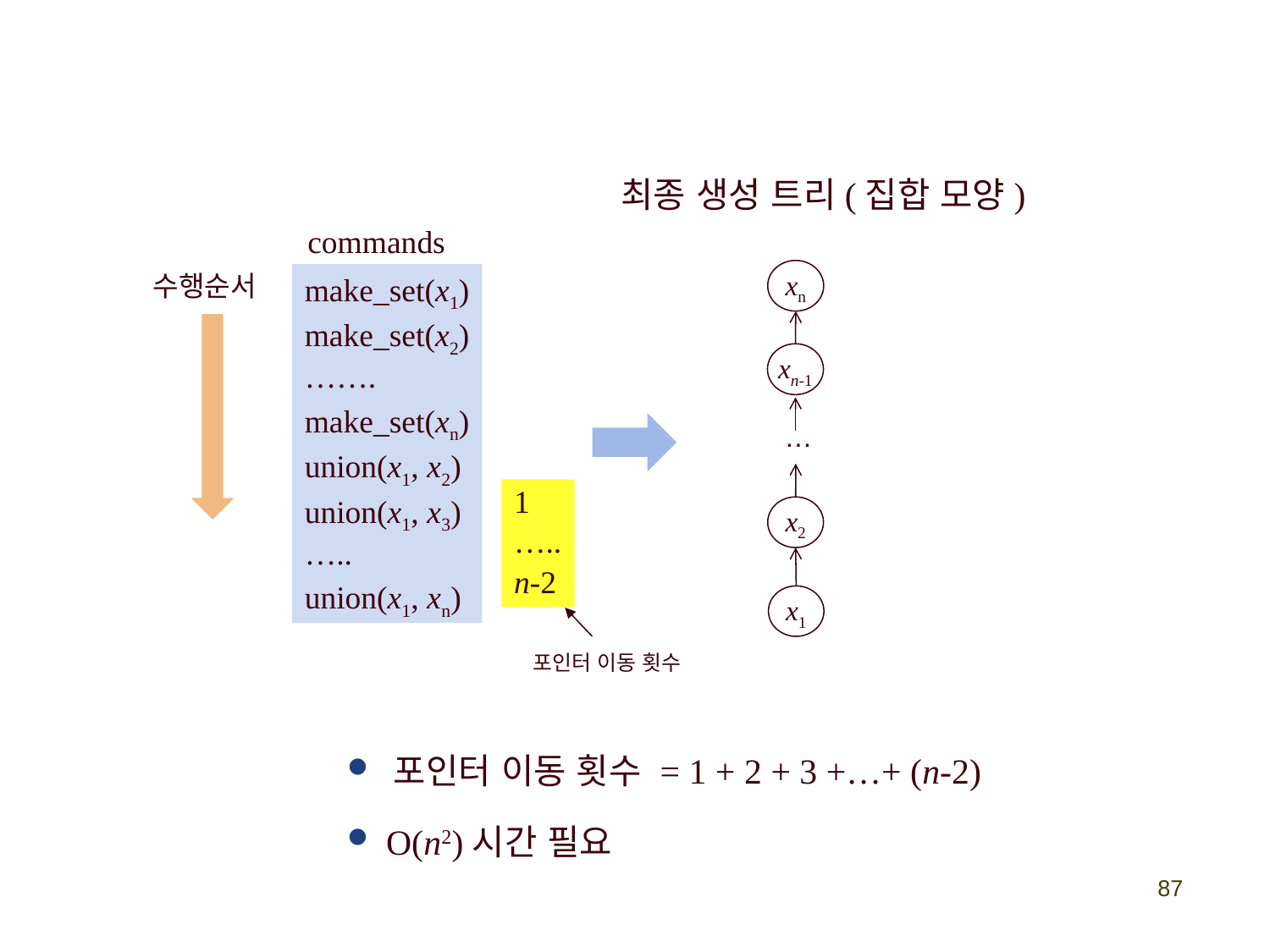

최종 생성 트리(집합 모양)
commands
수행순서
make_set(x1)
make_set(x2)
…….
make_set(xn)
union(x1, x2)
union(x1, x3)
…..
union(x1, xn)

xn
xn-1

…
1
…..
n-2
x2
x1
포인터 이동 횟수
 포인터 이동 횟수 = 1 + 2 + 3 +…+ (n-2)
 O(n2)시간 필요
87